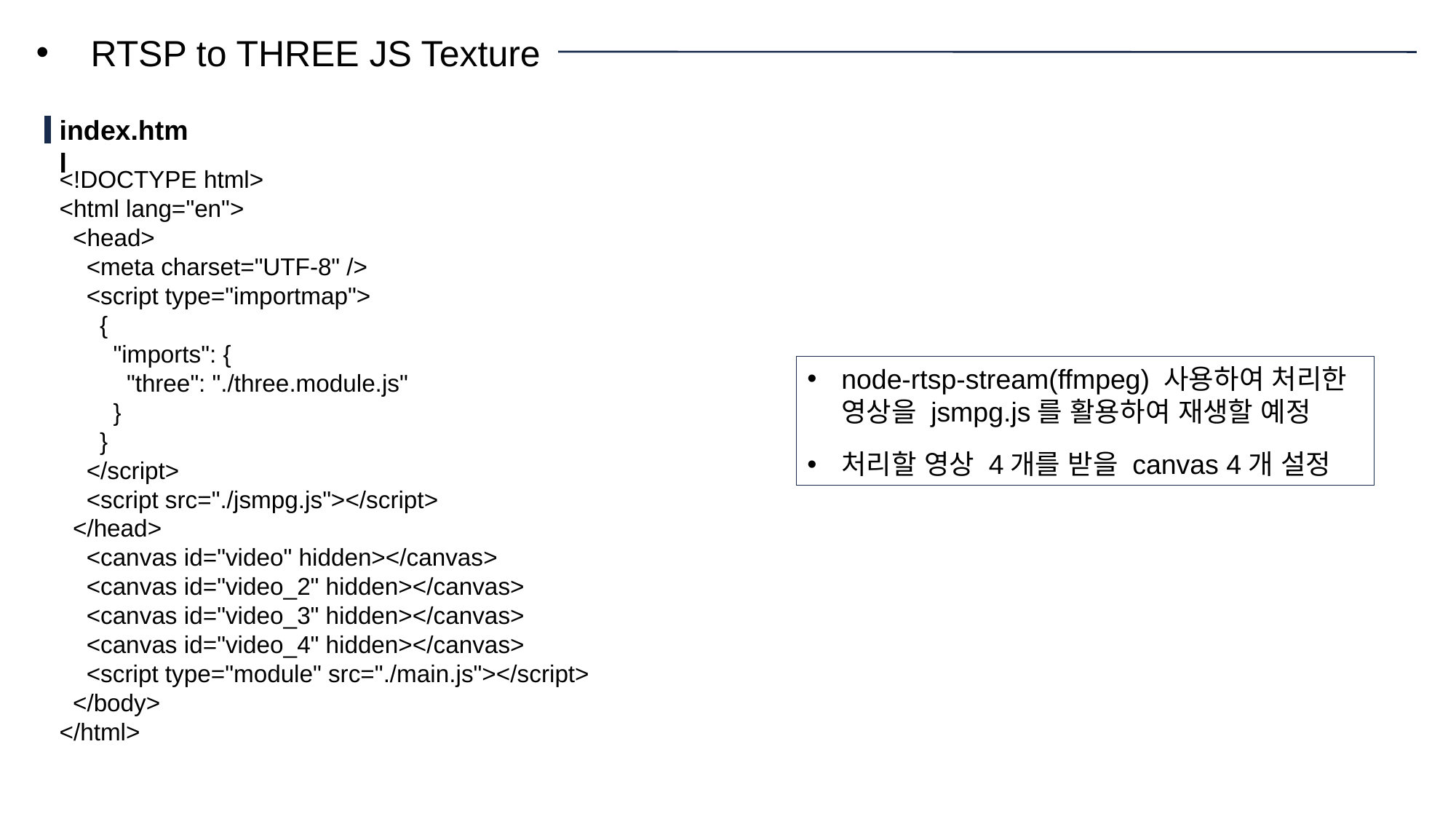

RTSP to THREE JS Texture
index.html
<!DOCTYPE html>
<html lang="en">
  <head>
    <meta charset="UTF-8" />
    <script type="importmap">
      {
        "imports": {
          "three": "./three.module.js"
        }
      }
    </script>
    <script src="./jsmpg.js"></script>
  </head>
    <canvas id="video" hidden></canvas>
    <canvas id="video_2" hidden></canvas>
    <canvas id="video_3" hidden></canvas>
    <canvas id="video_4" hidden></canvas>
    <script type="module" src="./main.js"></script>
  </body>
</html>
node-rtsp-stream(ffmpeg) 사용하여 처리한 영상을 jsmpg.js를 활용하여 재생할 예정

처리할 영상 4개를 받을 canvas 4개 설정